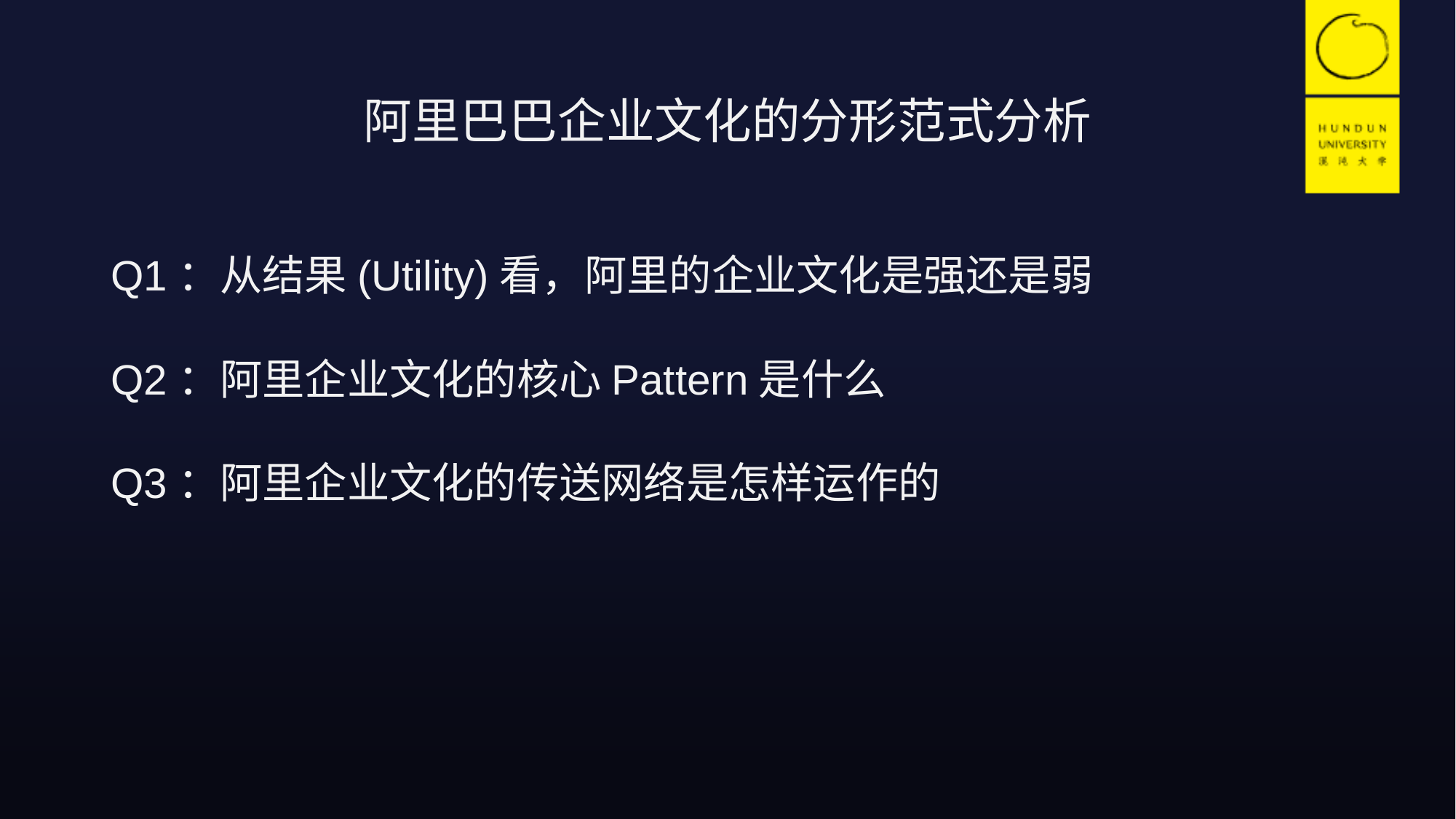

# 阿里巴巴企业文化的分形范式分析
Q1：从结果(Utility)看，阿里的企业文化是强还是弱
Q2：阿里企业文化的核心Pattern是什么
Q3：阿里企业文化的传送网络是怎样运作的